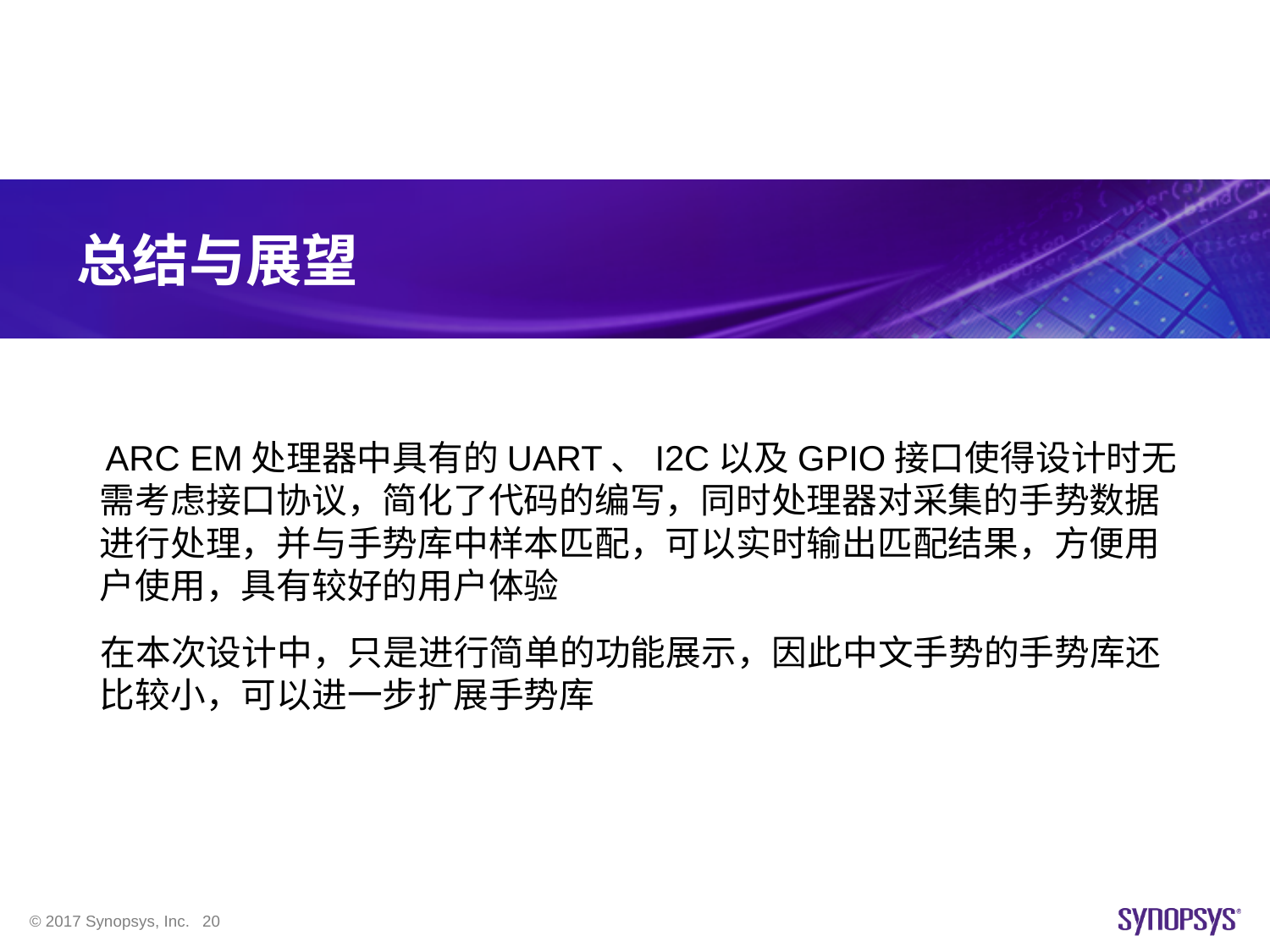

# 总结与展望

   ARC EM处理器中具有的UART、I2C以及GPIO接口使得设计时无需考虑接口协议，简化了代码的编写，同时处理器对采集的手势数据进行处理，并与手势库中样本匹配，可以实时输出匹配结果，方便用户使用，具有较好的用户体验
  在本次设计中，只是进行简单的功能展示，因此中文手势的手势库还比较小，可以进一步扩展手势库